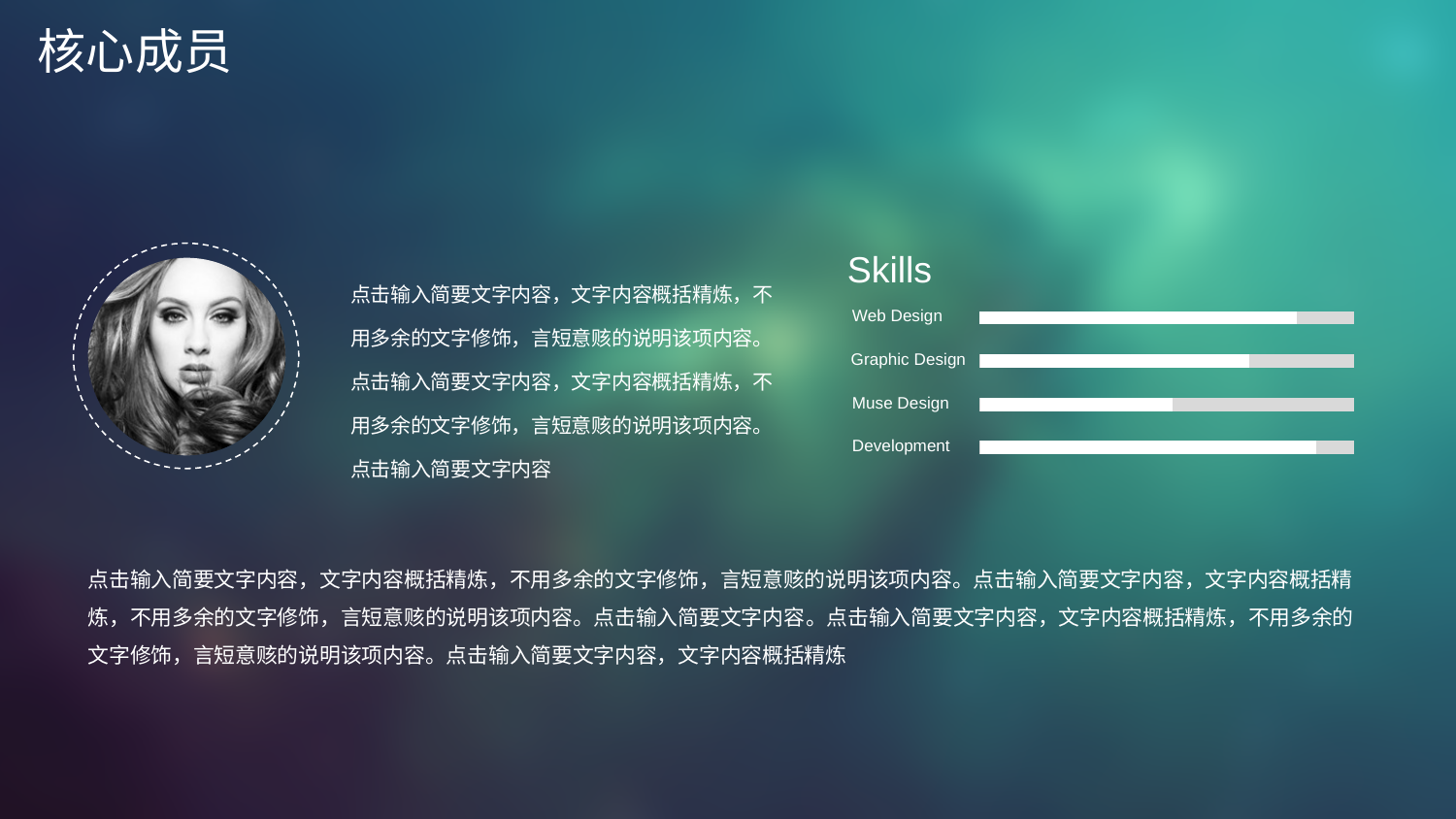

核心成员

Skills
Web Design

Graphic Design

Muse Design

Development

点击输入简要文字内容，文字内容概括精炼，不用多余的文字修饰，言短意赅的说明该项内容。点击输入简要文字内容，文字内容概括精炼，不用多余的文字修饰，言短意赅的说明该项内容。点击输入简要文字内容
点击输入简要文字内容，文字内容概括精炼，不用多余的文字修饰，言短意赅的说明该项内容。点击输入简要文字内容，文字内容概括精炼，不用多余的文字修饰，言短意赅的说明该项内容。点击输入简要文字内容。点击输入简要文字内容，文字内容概括精炼，不用多余的文字修饰，言短意赅的说明该项内容。点击输入简要文字内容，文字内容概括精炼